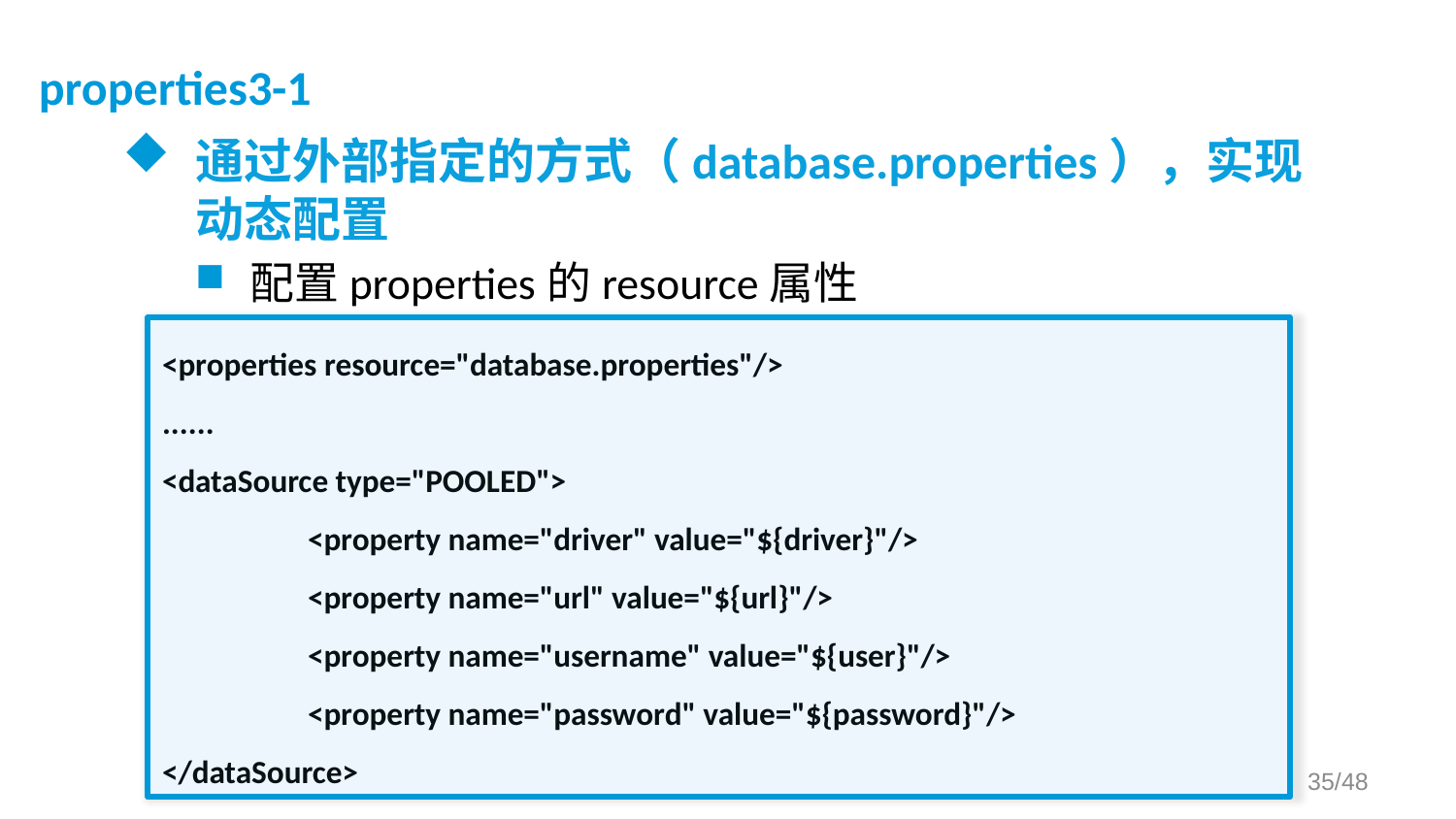

# properties3-1
通过外部指定的方式（database.properties），实现动态配置
配置properties的resource属性

<properties resource="database.properties"/>
......
<dataSource type="POOLED">
	<property name="driver" value="${driver}"/>
	<property name="url" value="${url}"/>
	<property name="username" value="${user}"/>
	<property name="password" value="${password}"/>
</dataSource>
35/48